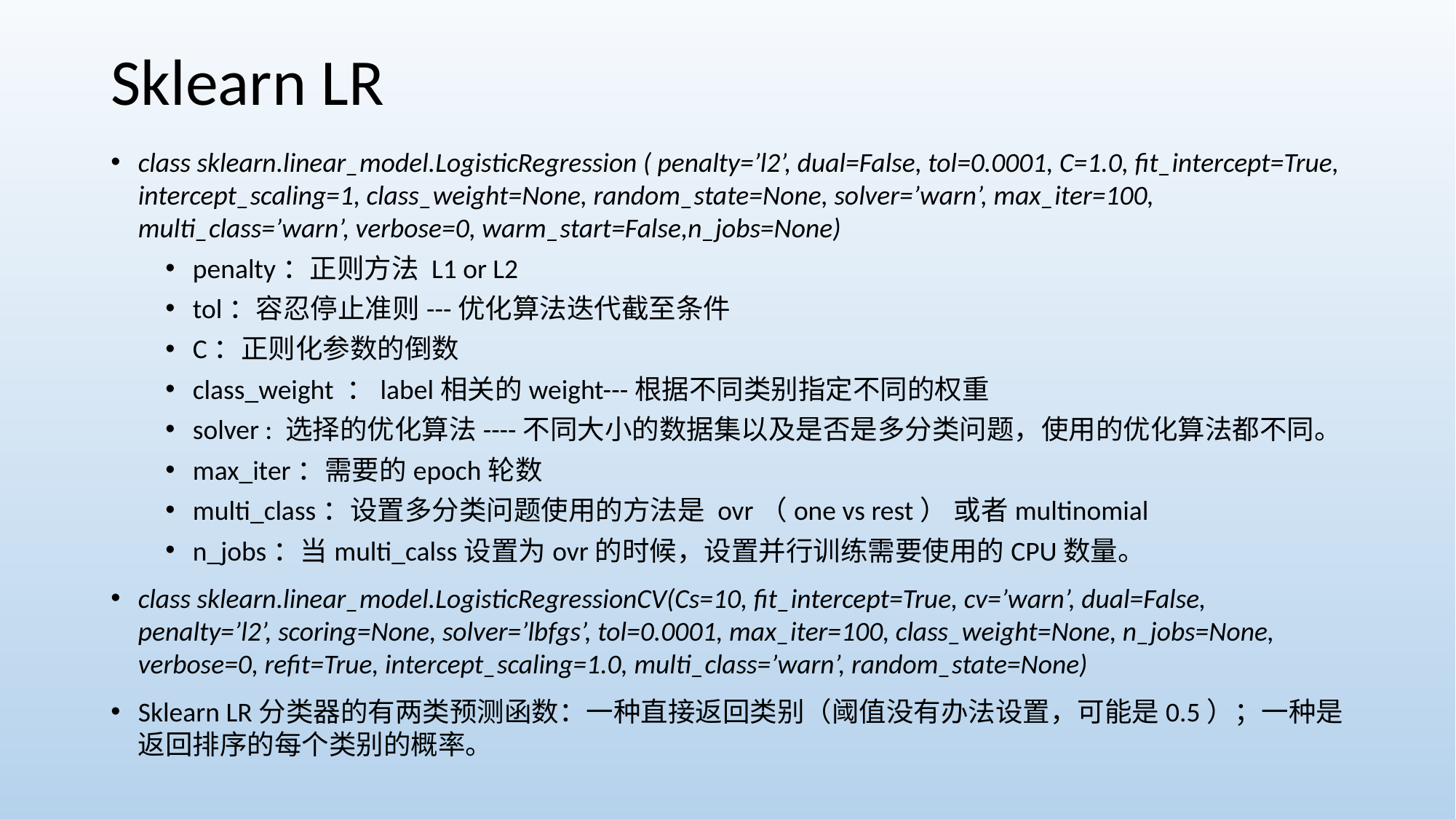

# Sklearn LR
class sklearn.linear_model.LogisticRegression ( penalty=’l2’, dual=False, tol=0.0001, C=1.0, fit_intercept=True, intercept_scaling=1, class_weight=None, random_state=None, solver=’warn’, max_iter=100, multi_class=’warn’, verbose=0, warm_start=False,n_jobs=None)
penalty：正则方法 L1 or L2
tol：容忍停止准则---优化算法迭代截至条件
C：正则化参数的倒数
class_weight ：label相关的weight---根据不同类别指定不同的权重
solver : 选择的优化算法----不同大小的数据集以及是否是多分类问题，使用的优化算法都不同。
max_iter：需要的epoch轮数
multi_class：设置多分类问题使用的方法是 ovr（one vs rest） 或者multinomial
n_jobs：当multi_calss设置为ovr的时候，设置并行训练需要使用的CPU数量。
class sklearn.linear_model.LogisticRegressionCV(Cs=10, fit_intercept=True, cv=’warn’, dual=False, penalty=’l2’, scoring=None, solver=’lbfgs’, tol=0.0001, max_iter=100, class_weight=None, n_jobs=None, verbose=0, refit=True, intercept_scaling=1.0, multi_class=’warn’, random_state=None)
Sklearn LR分类器的有两类预测函数：一种直接返回类别（阈值没有办法设置，可能是0.5）；一种是返回排序的每个类别的概率。